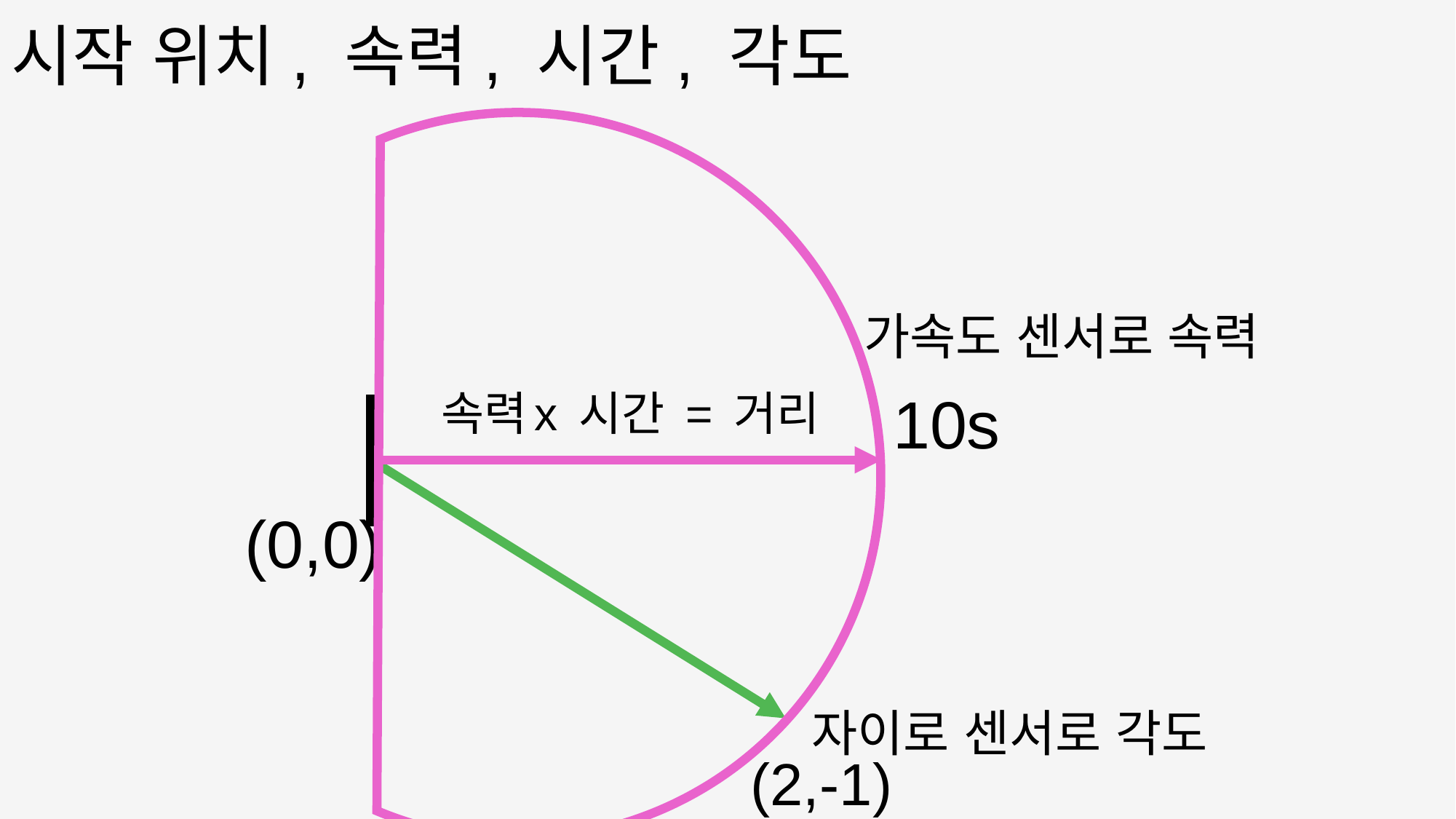

# 시작 위치, 속력, 시간, 각도

가속도 센서로 속력
속력x 시간 = 거리
10s
(0,0)
자이로 센서로 각도
(2,-1)